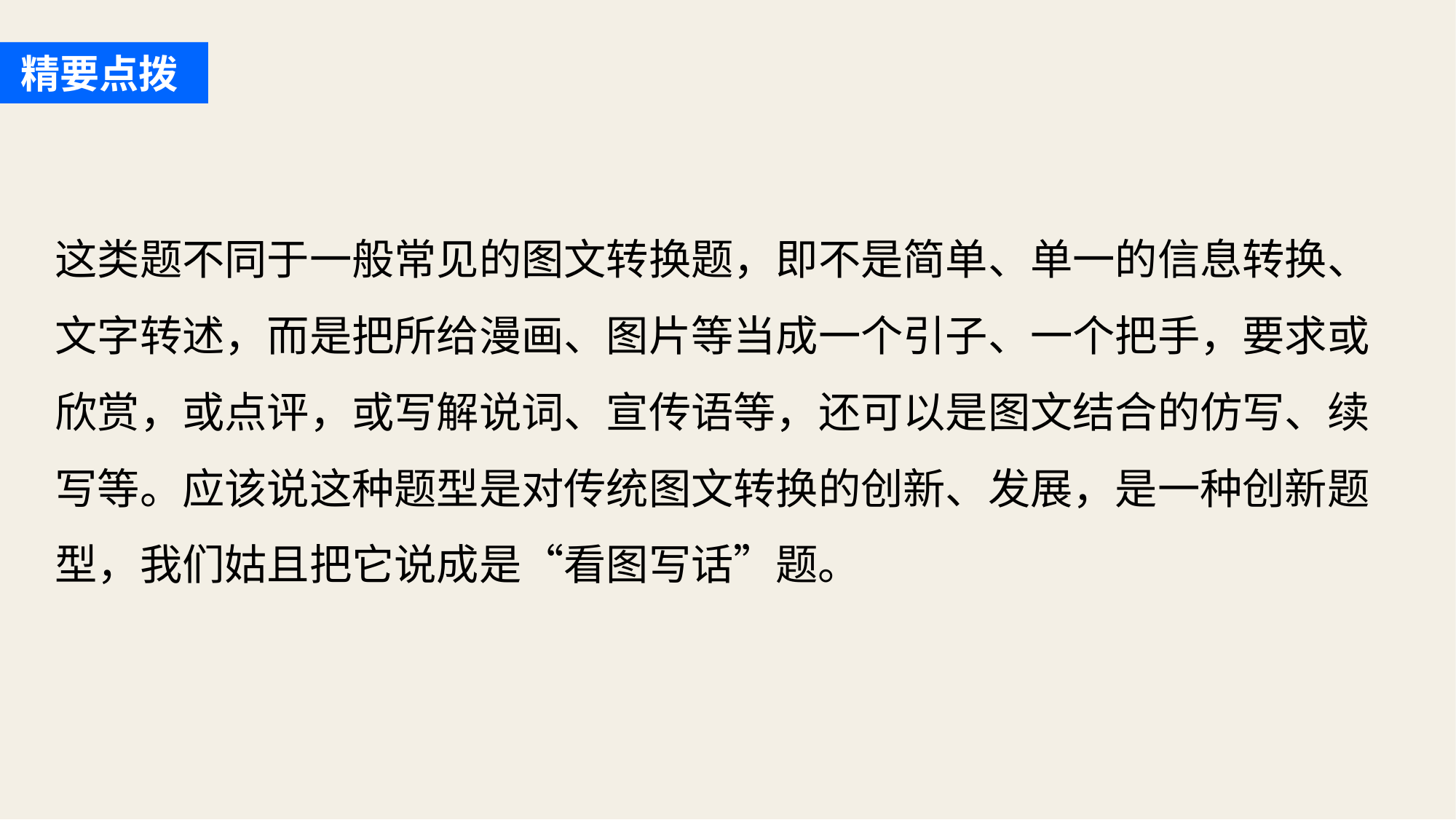

精要点拨
这类题不同于一般常见的图文转换题，即不是简单、单一的信息转换、文字转述，而是把所给漫画、图片等当成一个引子、一个把手，要求或欣赏，或点评，或写解说词、宣传语等，还可以是图文结合的仿写、续写等。应该说这种题型是对传统图文转换的创新、发展，是一种创新题型，我们姑且把它说成是“看图写话”题。